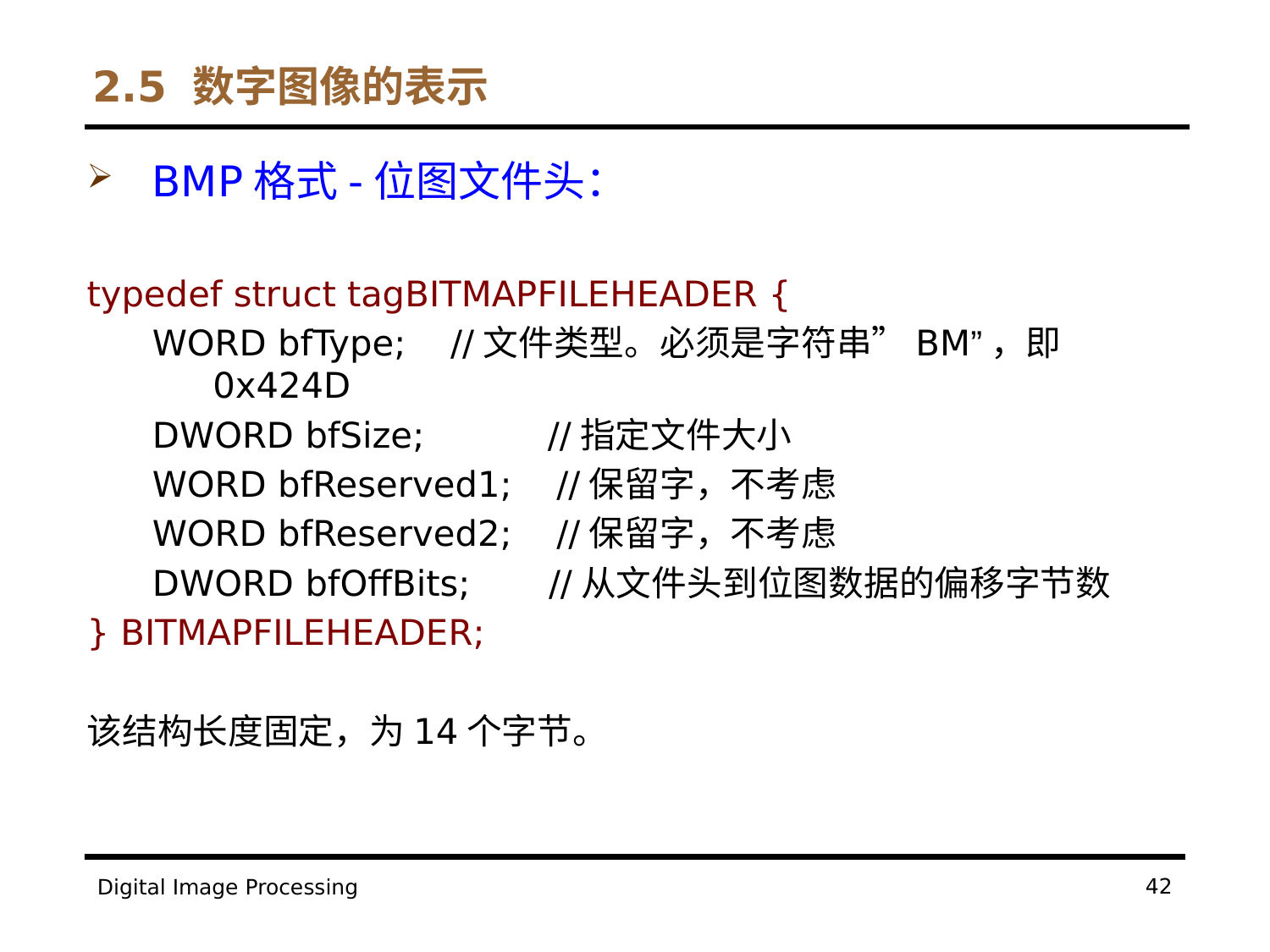

2.5 数字图像的表示
BMP格式-位图文件头：

typedef struct tagBITMAPFILEHEADER {
WORD bfType;    //文件类型。必须是字符串”BM”，即0x424D
DWORD bfSize;           //指定文件大小
WORD bfReserved1;    //保留字，不考虑
WORD bfReserved2;    //保留字，不考虑
DWORD bfOffBits;       //从文件头到位图数据的偏移字节数
} BITMAPFILEHEADER;

该结构长度固定，为14个字节。
42
Digital Image Processing